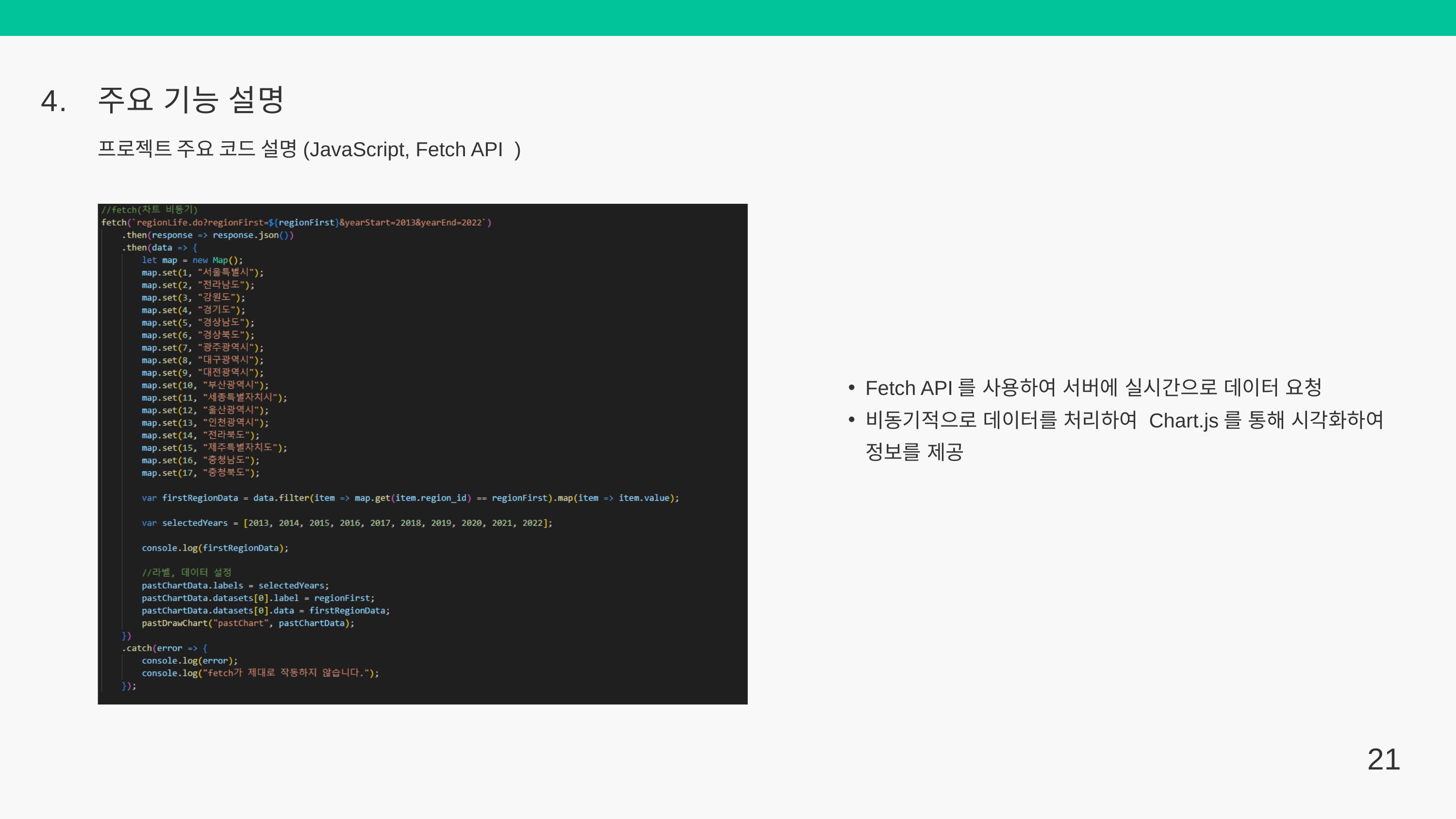

4.
주요 기능 설명
프로젝트 주요 코드 설명(JavaScript, Fetch API  )

Fetch API를 사용하여 서버에 실시간으로 데이터 요청
비동기적으로 데이터를 처리하여 Chart.js를 통해 시각화하여 정보를 제공
21